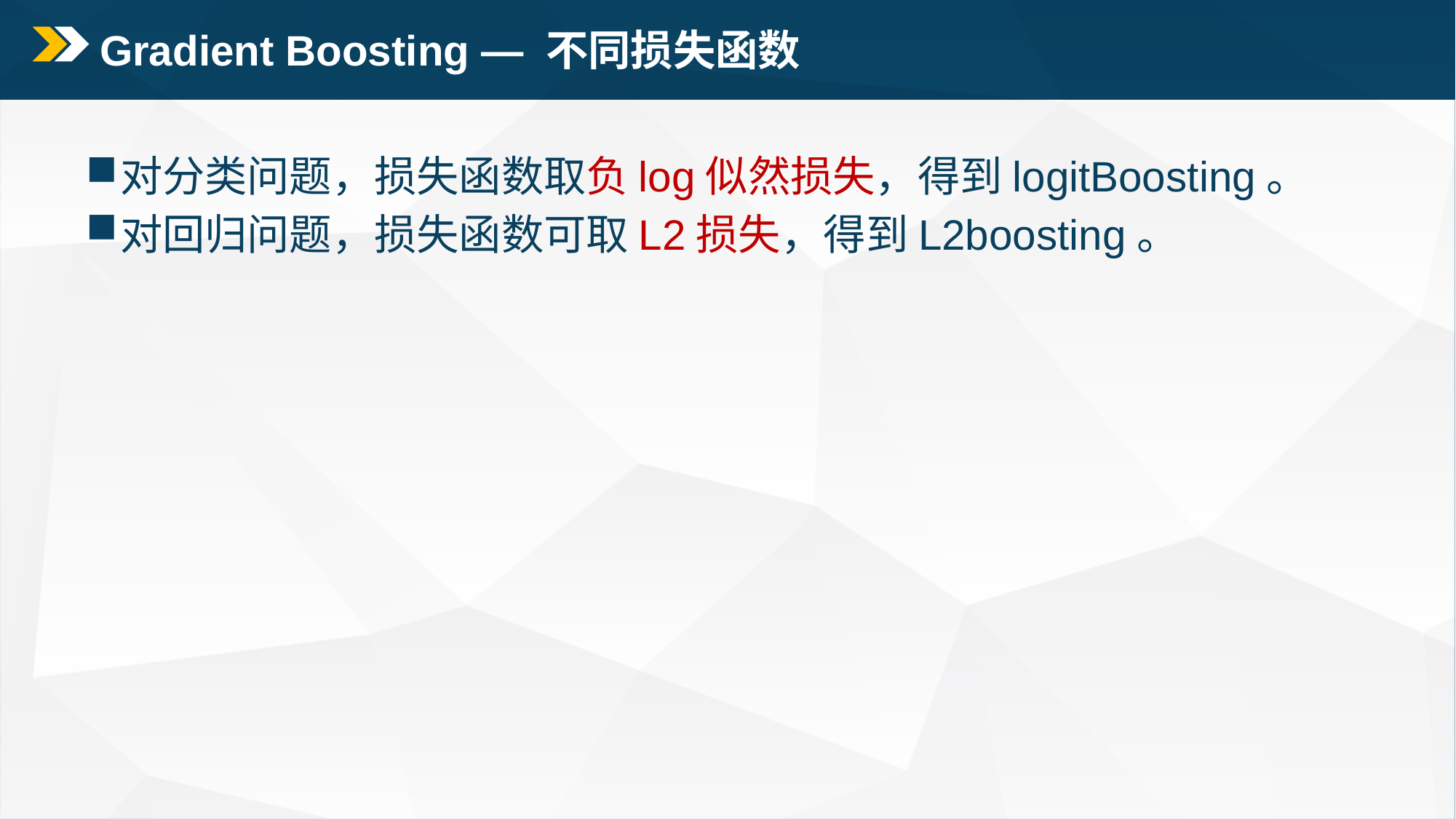

# Gradient Boosting — 不同损失函数
对分类问题，损失函数取负log似然损失，得到logitBoosting。
对回归问题，损失函数可取L2损失，得到L2boosting。